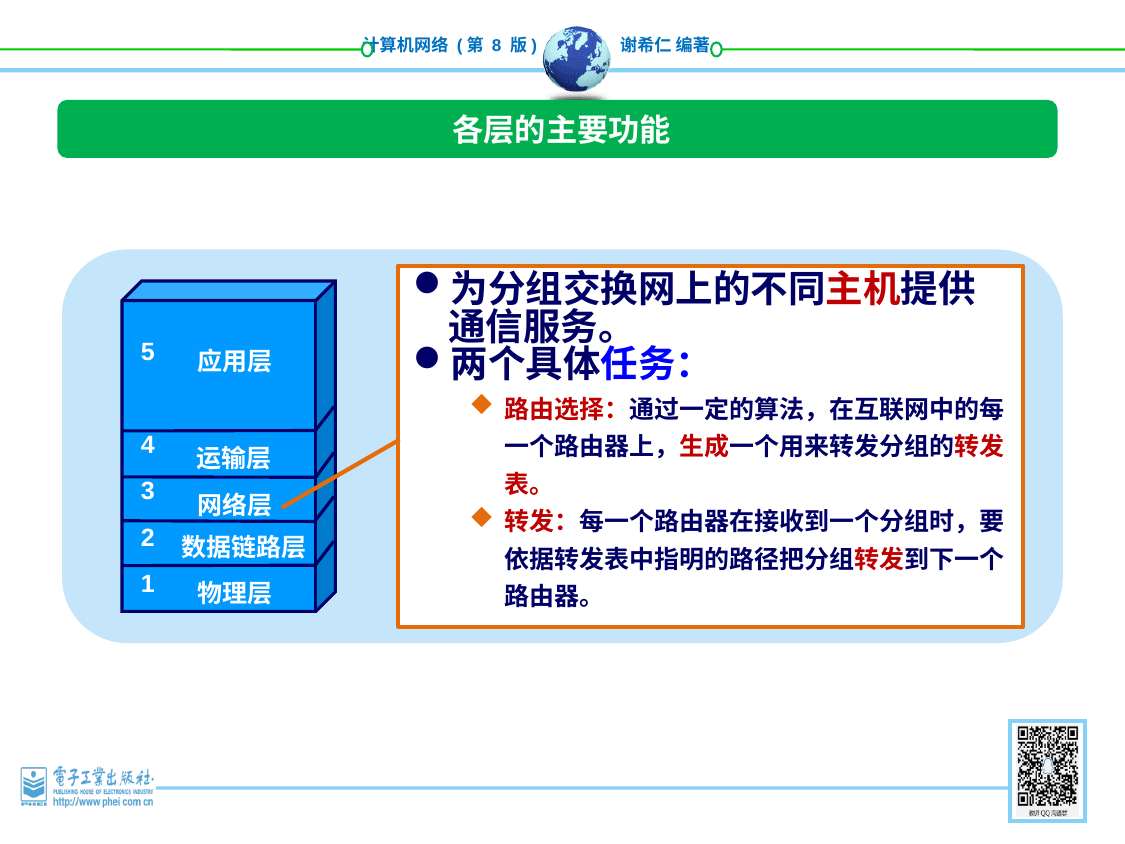

各层的主要功能

为分组交换网上的不同主机提供通信服务。
两个具体任务：
路由选择：通过一定的算法，在互联网中的每一个路由器上，生成一个用来转发分组的转发表。
转发：每一个路由器在接收到一个分组时，要依据转发表中指明的路径把分组转发到下一个路由器。

5

4
3
2
1
应用层

运输层

网络层

数据链路层

物理层